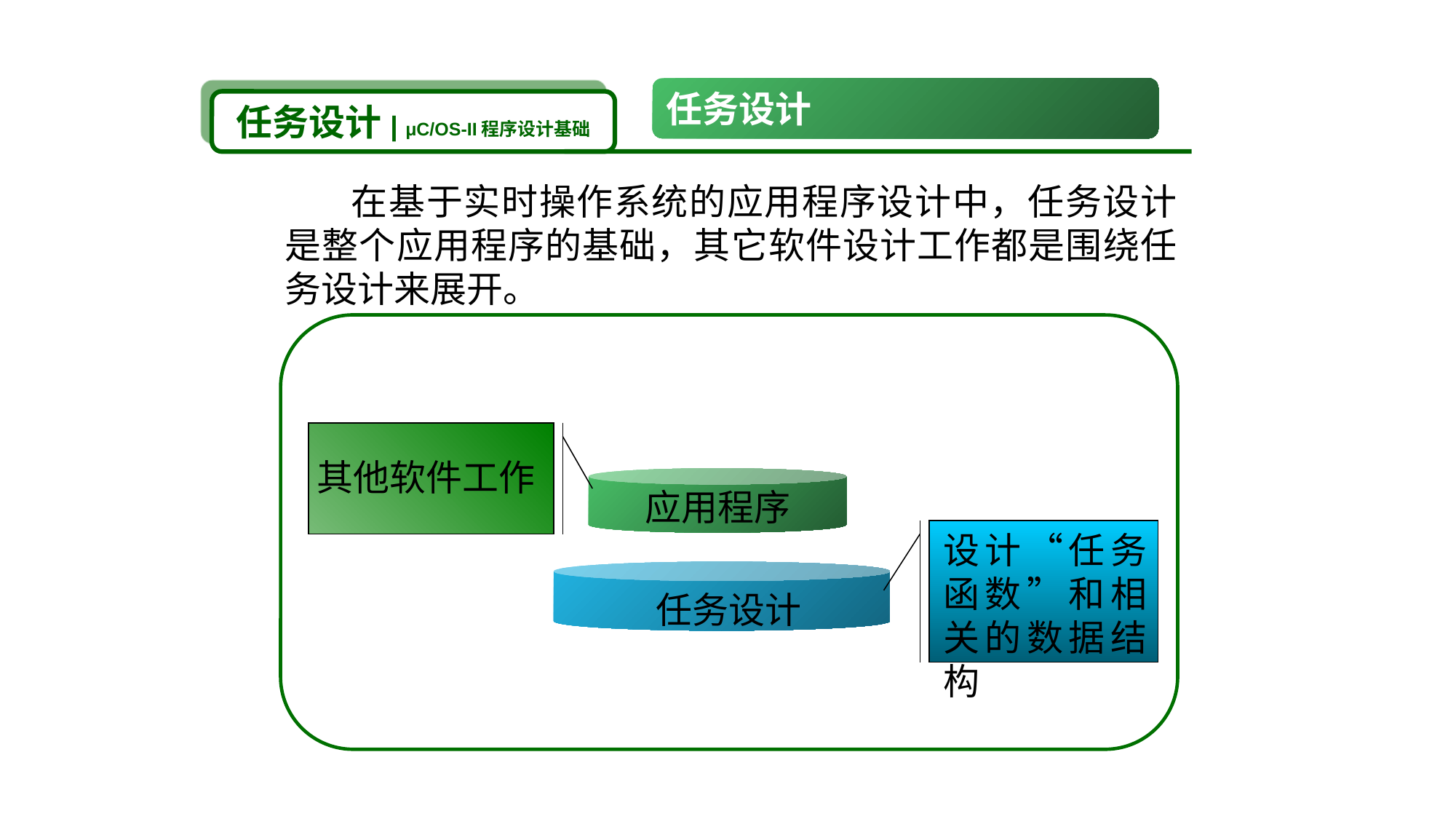

任务设计
任务设计| μC/OS-II程序设计基础

      在基于实时操作系统的应用程序设计中，任务设计是整个应用程序的基础，其它软件设计工作都是围绕任务设计来展开。

其他软件工作

应用程序

设计“任务函数”和相关的数据结构

任务设计